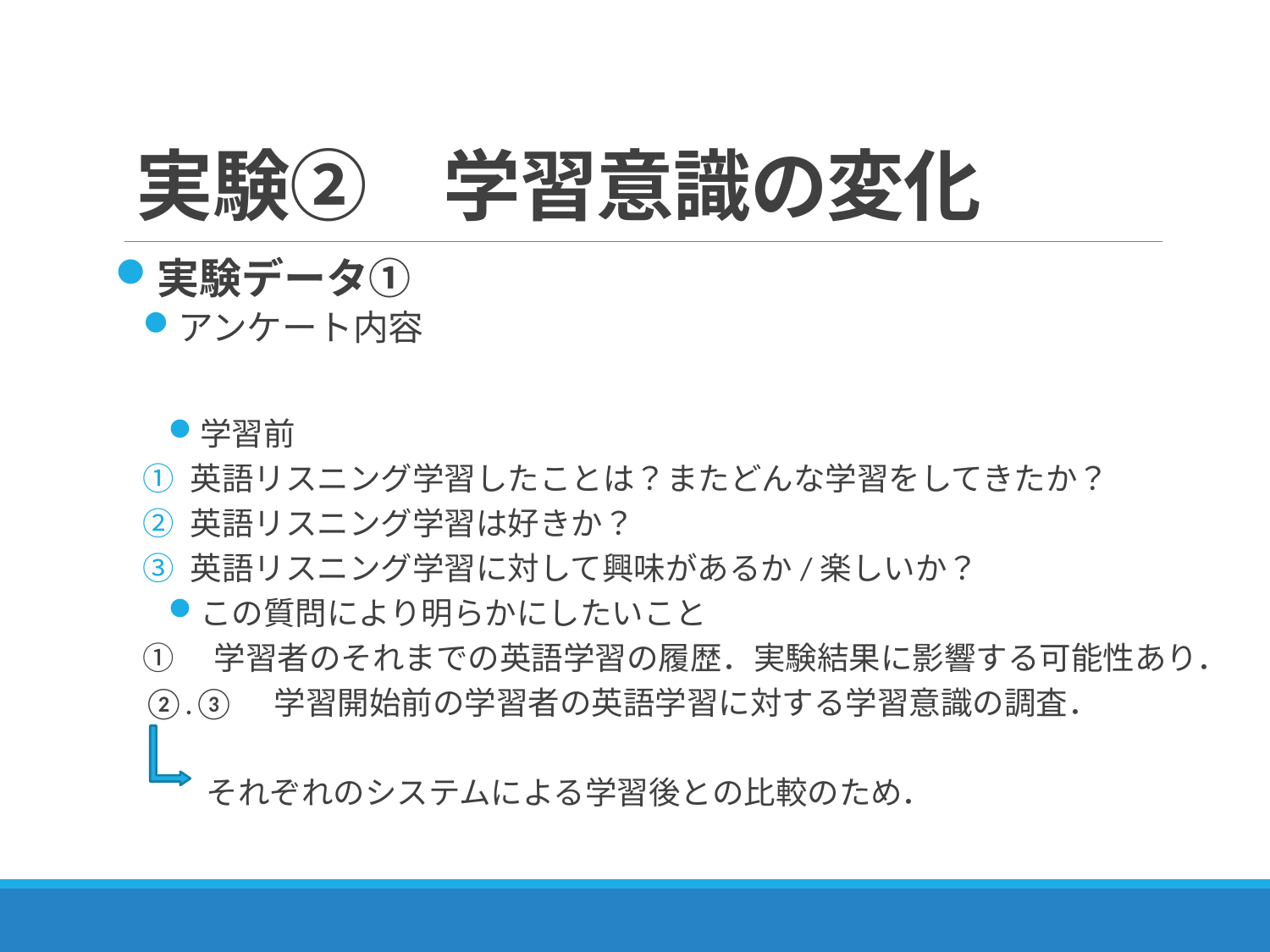

実験②　学習意識の変化
実験データ①
アンケート内容

学習前
英語リスニング学習したことは？またどんな学習をしてきたか？
英語リスニング学習は好きか？
英語リスニング学習に対して興味があるか/楽しいか？
この質問により明らかにしたいこと
①　学習者のそれまでの英語学習の履歴．実験結果に影響する可能性あり．
②.③　学習開始前の学習者の英語学習に対する学習意識の調査．

　　それぞれのシステムによる学習後との比較のため．

37